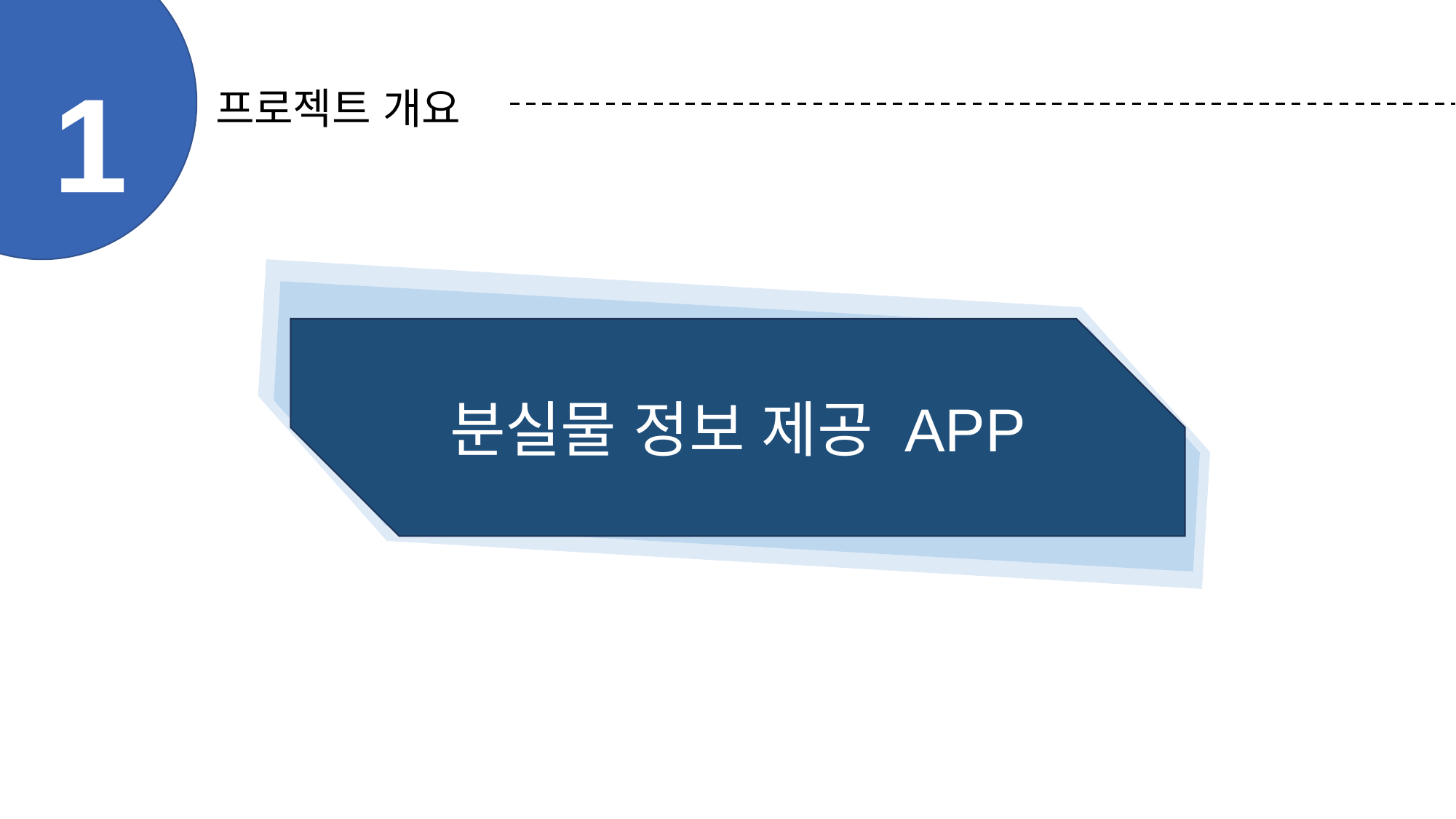

1
프로젝트 개요

분실물 정보 제공 APP